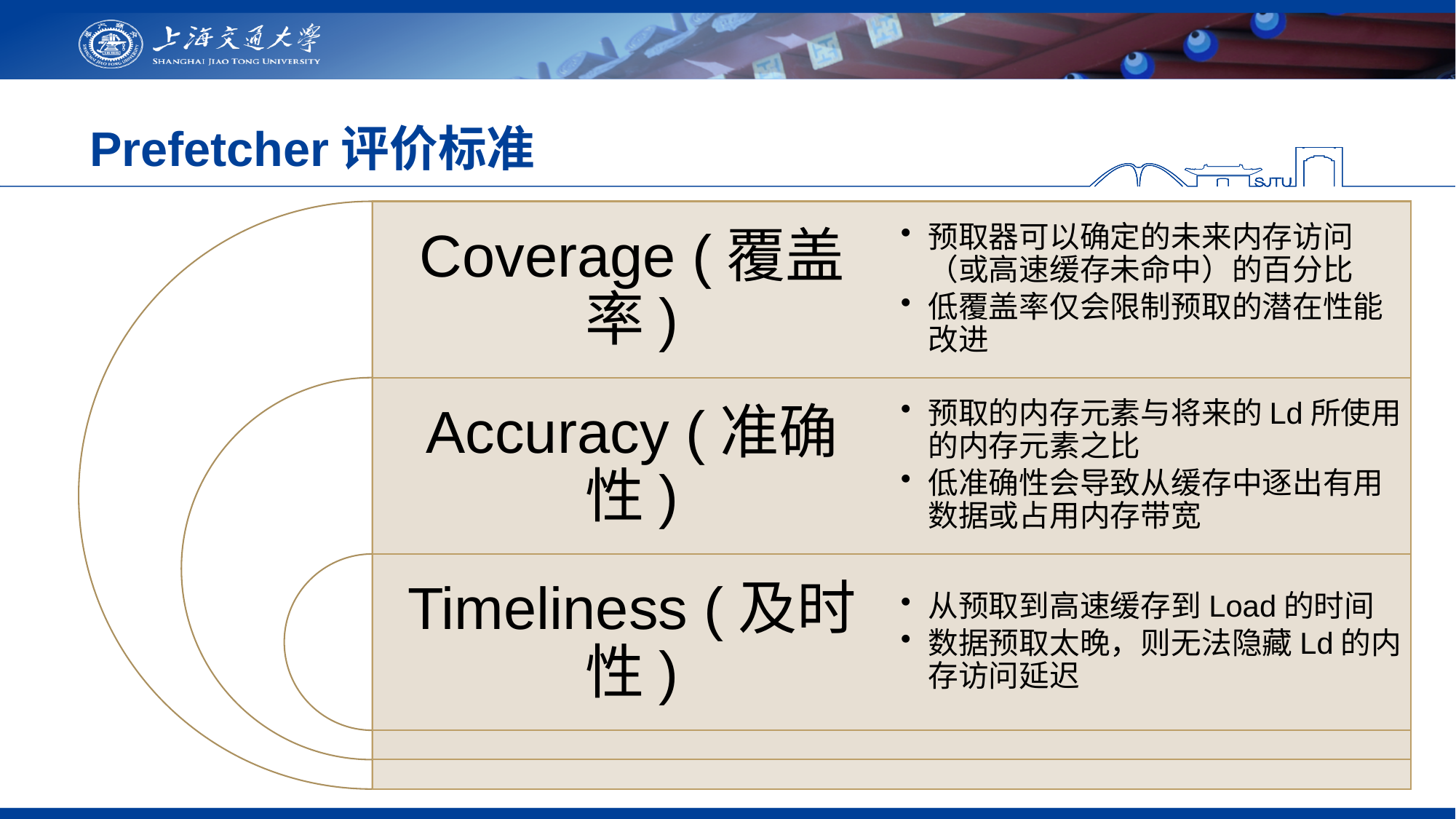

# Prefetcher评价标准
Coverage (覆盖率)
Accuracy (准确性)
Timeliness (及时性)
预取器可以确定的未来内存访问（或高速缓存未命中）的百分比
低覆盖率仅会限制预取的潜在性能改进
预取的内存元素与将来的Ld所使用的内存元素之比
低准确性会导致从缓存中逐出有用数据或占用内存带宽
从预取到高速缓存到Load的时间
数据预取太晚，则无法隐藏Ld的内存访问延迟